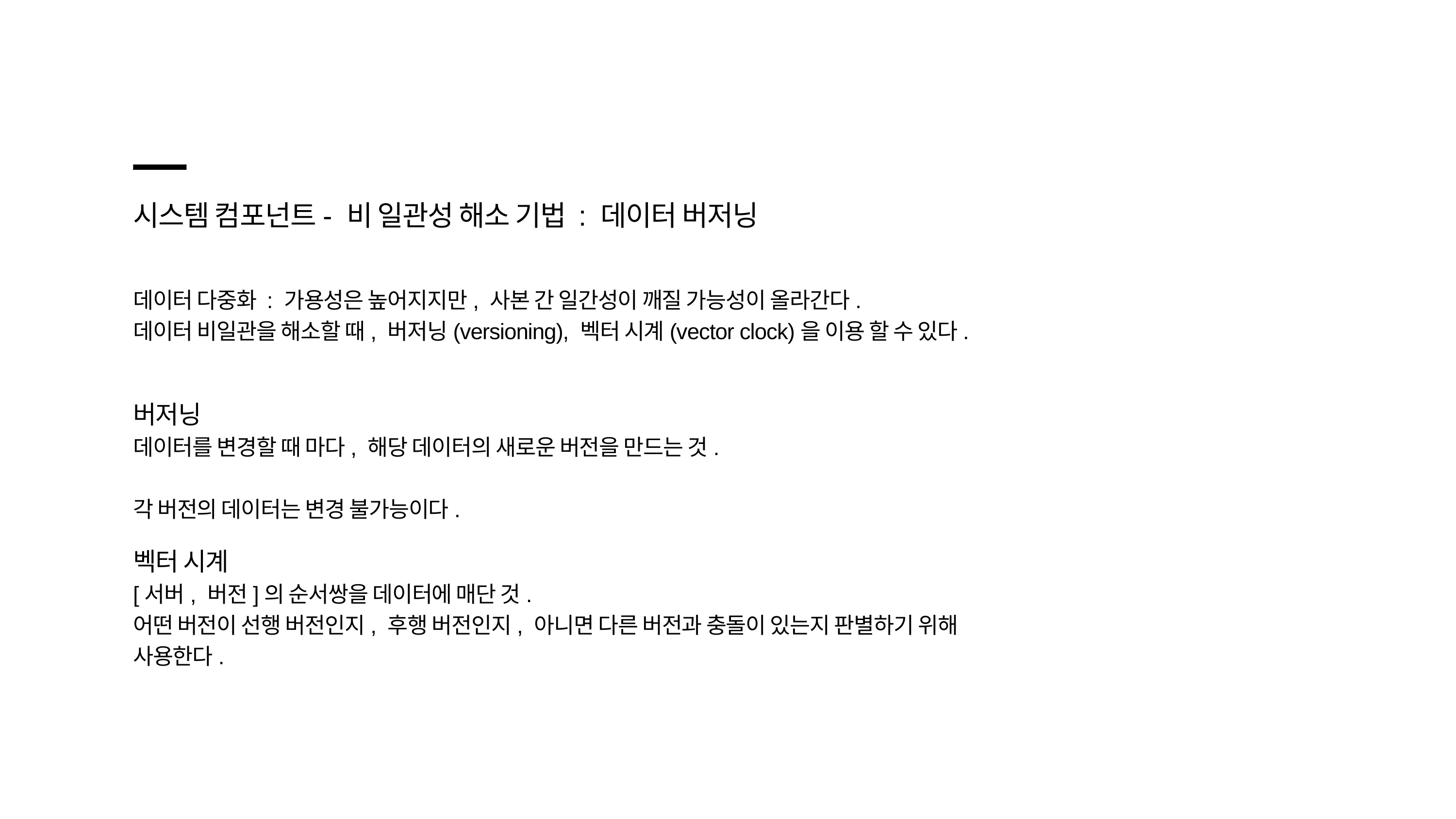

시스템 컴포넌트- 비 일관성 해소 기법 : 데이터 버저닝
데이터 다중화 : 가용성은 높어지지만, 사본 간 일간성이 깨질 가능성이 올라간다.
데이터 비일관을 해소할 때, 버저닝(versioning), 벡터 시계(vector clock)을 이용 할 수 있다.
버저닝
데이터를 변경할 때 마다, 해당 데이터의 새로운 버전을 만드는 것.
각 버전의 데이터는 변경 불가능이다.
벡터 시계
[서버, 버전]의 순서쌍을 데이터에 매단 것.
어떤 버전이 선행 버전인지, 후행 버전인지, 아니면 다른 버전과 충돌이 있는지 판별하기 위해 사용한다.